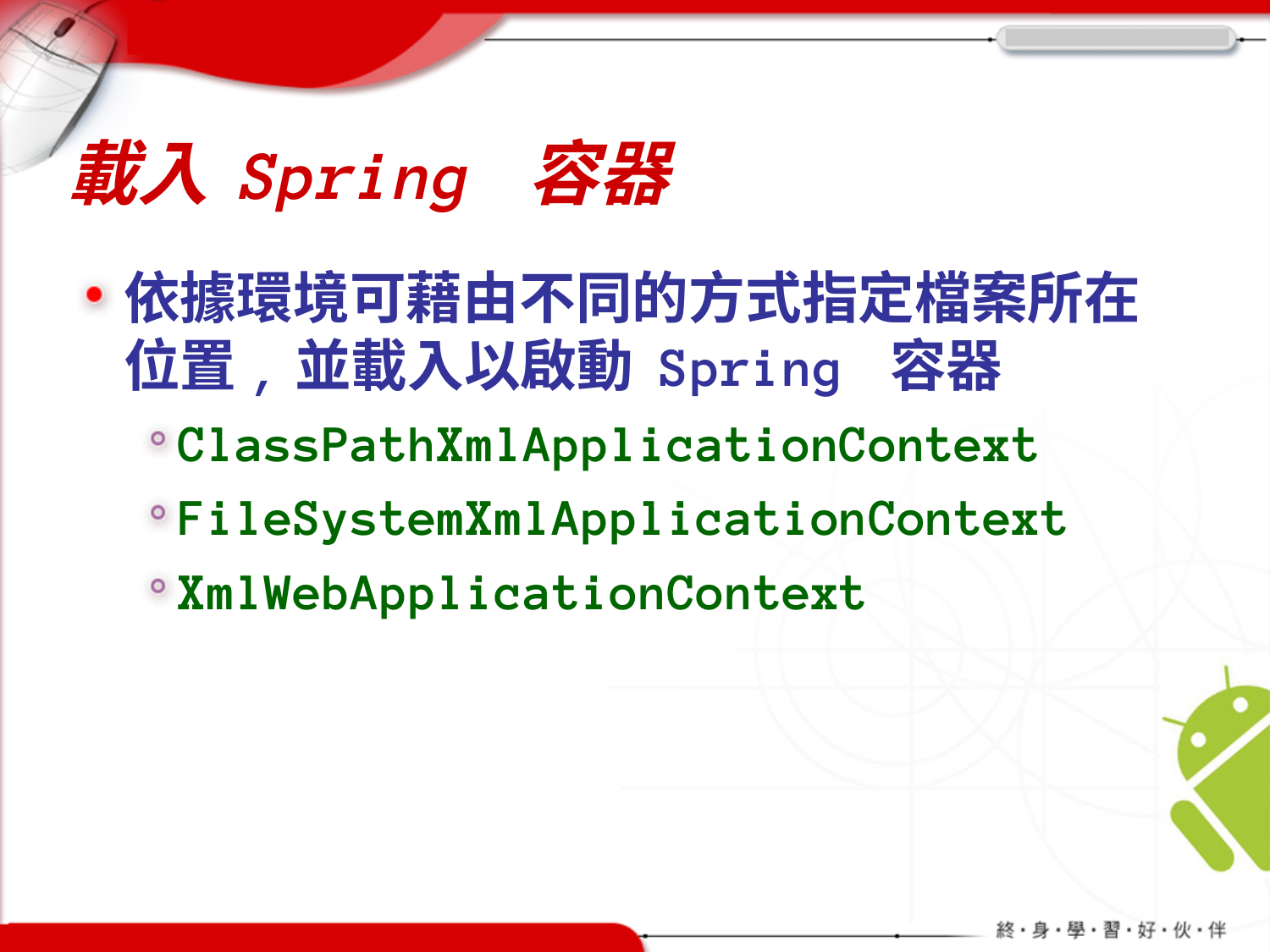

# 載入 Spring 容器
依據環境可藉由不同的方式指定檔案所在位置,並載入以啟動 Spring 容器
ClassPathXmlApplicationContext
FileSystemXmlApplicationContext
XmlWebApplicationContext